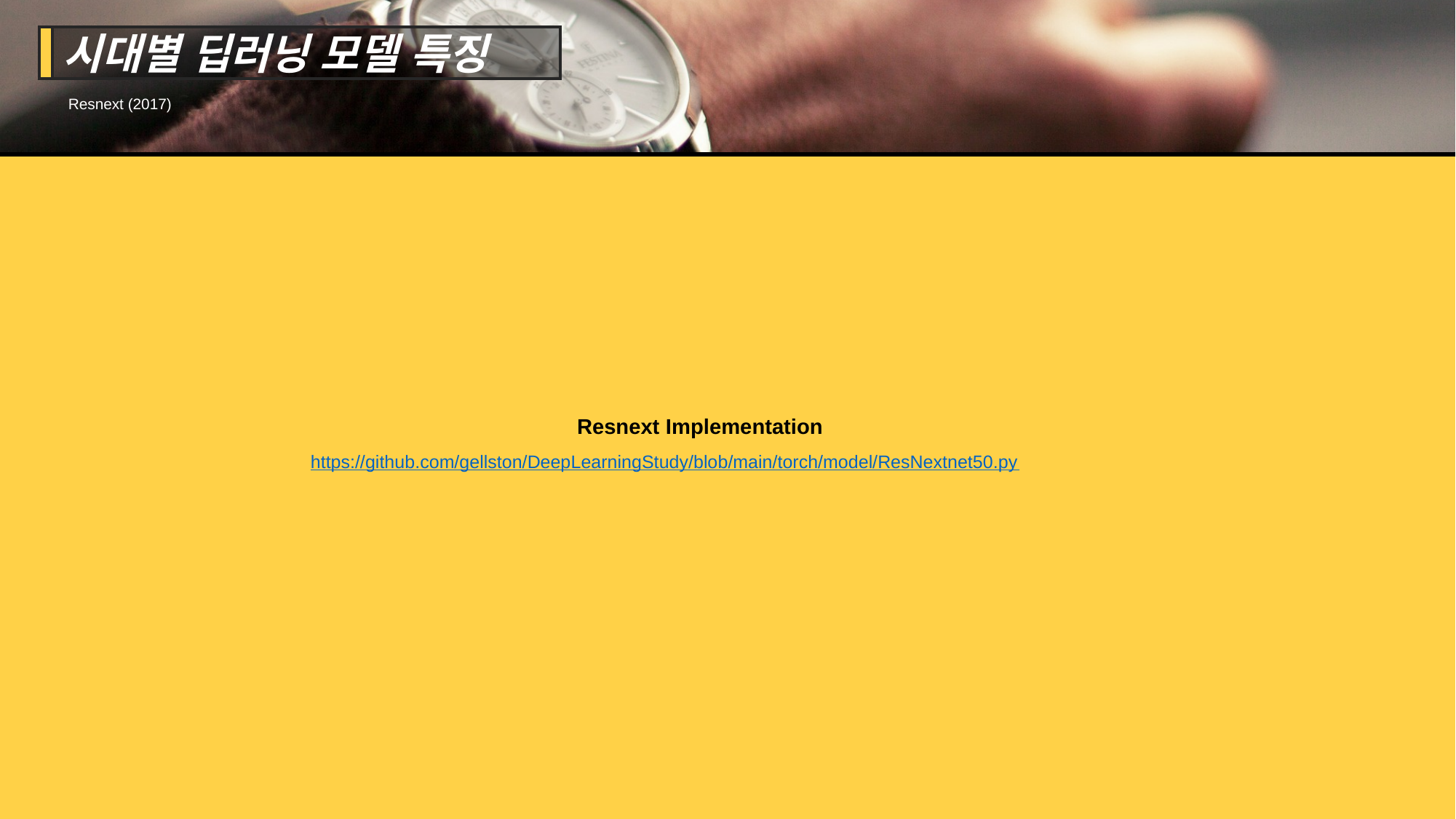

시대별 딥러닝 모델 특징
Resnext (2017)
Resnext Implementation
https://github.com/gellston/DeepLearningStudy/blob/main/torch/model/ResNextnet50.py